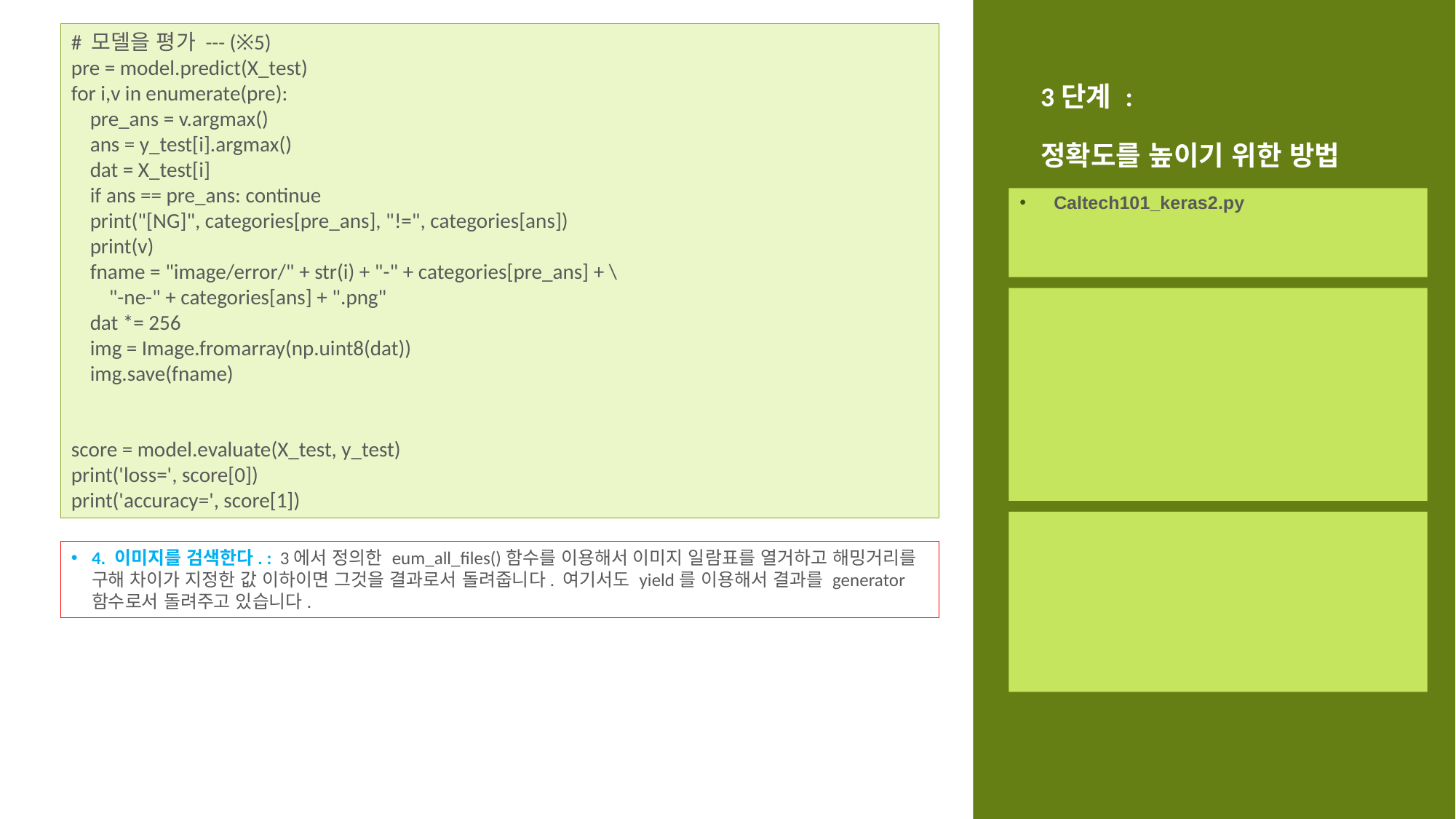

# 모델을 평가 --- (※5)
pre = model.predict(X_test)
for i,v in enumerate(pre):
    pre_ans = v.argmax()
    ans = y_test[i].argmax()
    dat = X_test[i]
    if ans == pre_ans: continue
    print("[NG]", categories[pre_ans], "!=", categories[ans])
    print(v)
    fname = "image/error/" + str(i) + "-" + categories[pre_ans] + \
        "-ne-" + categories[ans] + ".png"
    dat *= 256
    img = Image.fromarray(np.uint8(dat))
    img.save(fname)

score = model.evaluate(X_test, y_test)
print('loss=', score[0])
print('accuracy=', score[1])
# 3단계 : 정확도를 높이기 위한 방법
Caltech101_keras2.py

4. 이미지를 검색한다. :  3에서 정의한 eum_all_files()함수를 이용해서 이미지 일람표를 열거하고 해밍거리를 구해 차이가 지정한 값 이하이면 그것을 결과로서 돌려줍니다. 여기서도 yield를 이용해서 결과를 generator 함수로서 돌려주고 있습니다.